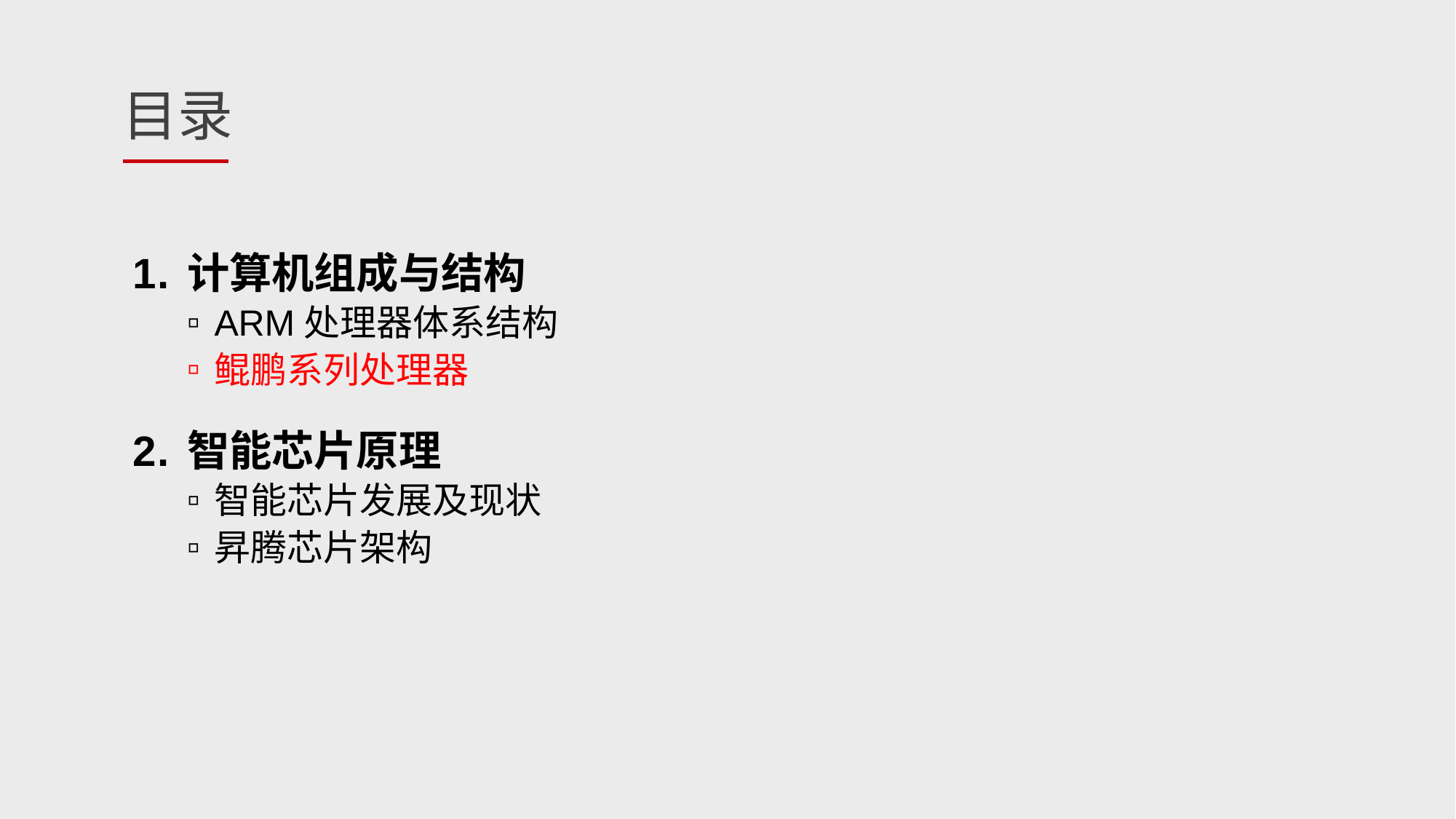

计算机组成与结构
ARM处理器体系结构
鲲鹏系列处理器
智能芯片原理
智能芯片发展及现状
昇腾芯片架构